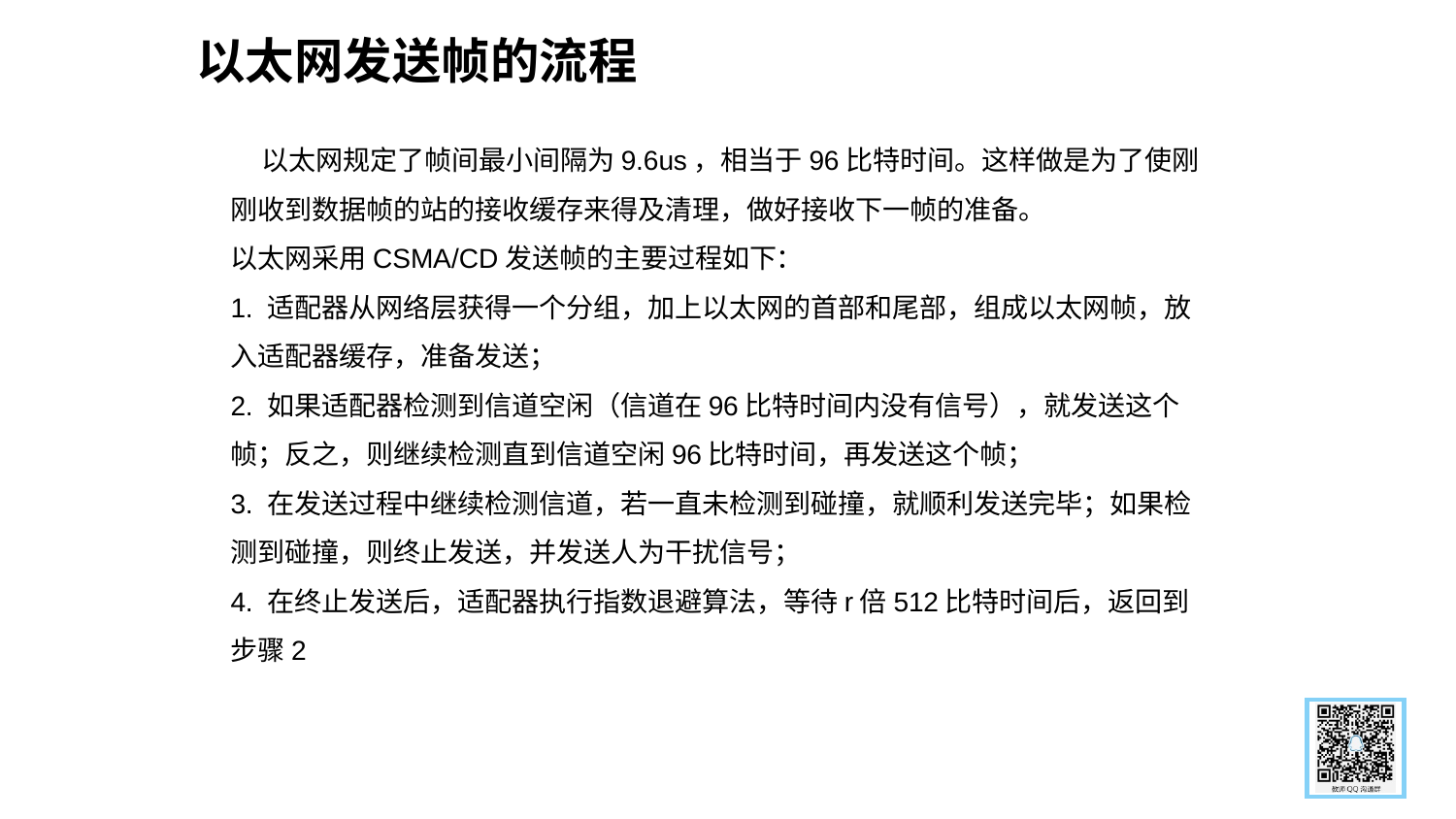

以太网发送帧的流程
    以太网规定了帧间最小间隔为9.6us，相当于96比特时间。这样做是为了使刚刚收到数据帧的站的接收缓存来得及清理，做好接收下一帧的准备。
以太网采用CSMA/CD发送帧的主要过程如下：
1. 适配器从网络层获得一个分组，加上以太网的首部和尾部，组成以太网帧，放入适配器缓存，准备发送；
2. 如果适配器检测到信道空闲（信道在96比特时间内没有信号），就发送这个帧；反之，则继续检测直到信道空闲96比特时间，再发送这个帧；
3. 在发送过程中继续检测信道，若一直未检测到碰撞，就顺利发送完毕；如果检测到碰撞，则终止发送，并发送人为干扰信号；
4. 在终止发送后，适配器执行指数退避算法，等待r倍512比特时间后，返回到步骤2